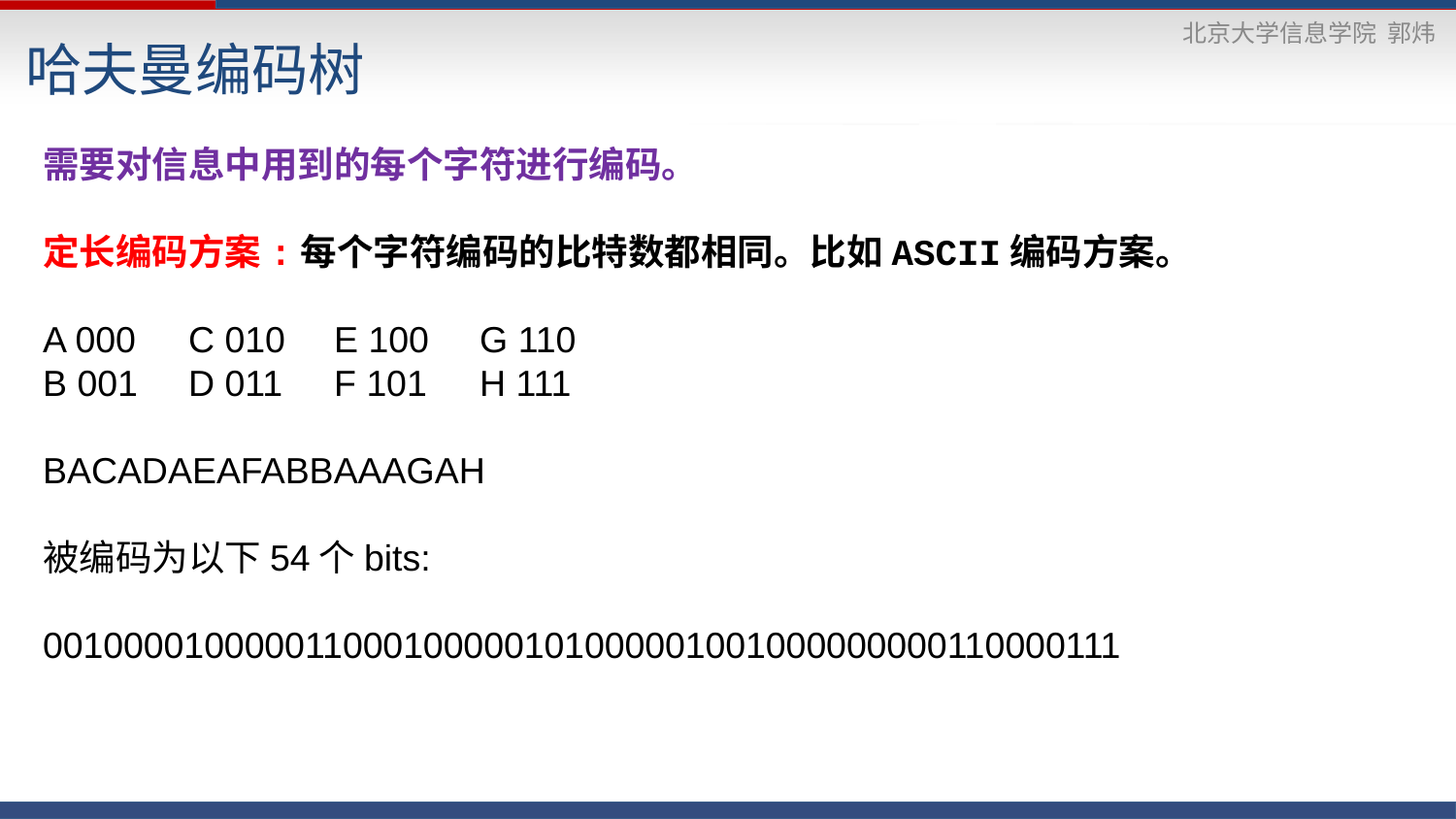

哈夫曼编码树
需要对信息中用到的每个字符进行编码。

定长编码方案:每个字符编码的比特数都相同。比如ASCII编码方案。

A 000	C 010  	E 100	G 110
B 001	D 011	F 101	H 111

BACADAEAFABBAAAGAH

被编码为以下54个bits:

001000010000011000100000101000001001000000000110000111
44